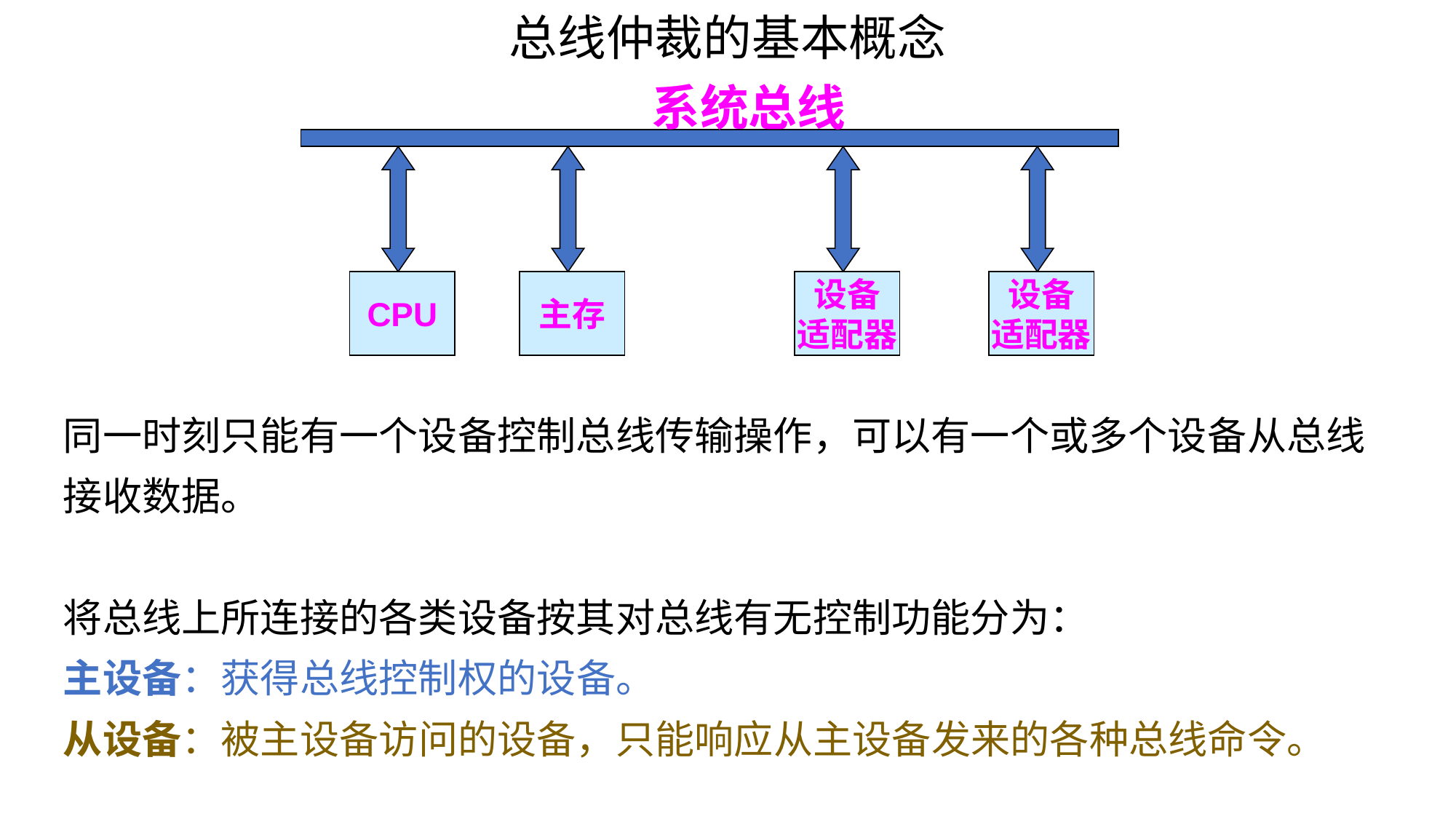

总线仲裁的基本概念
系统总线

CPU
主存
设备
适配器
设备
适配器
同一时刻只能有一个设备控制总线传输操作，可以有一个或多个设备从总线接收数据。

将总线上所连接的各类设备按其对总线有无控制功能分为：
主设备：获得总线控制权的设备。
从设备：被主设备访问的设备，只能响应从主设备发来的各种总线命令。